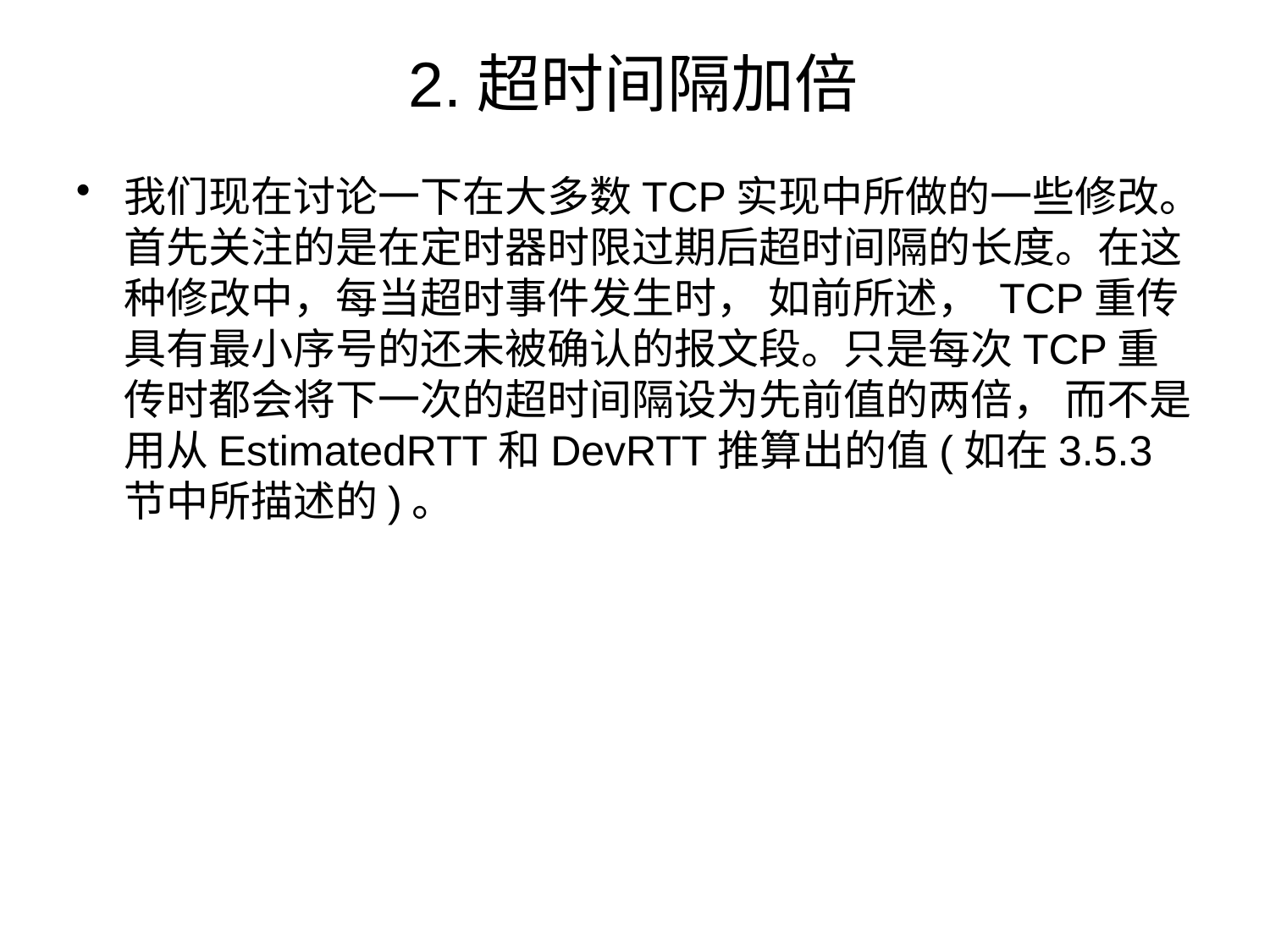

# 2.超时间隔加倍
我们现在讨论一下在大多数TCP实现中所做的一些修改。首先关注的是在定时器时限过期后超时间隔的长度。在这种修改中，每当超时事件发生时， 如前所述， TCP重传具有最小序号的还未被确认的报文段。只是每次TCP重传时都会将下一次的超时间隔设为先前值的两倍， 而不是用从EstimatedRTT和DevRTT推算出的值(如在3.5.3节中所描述的)。